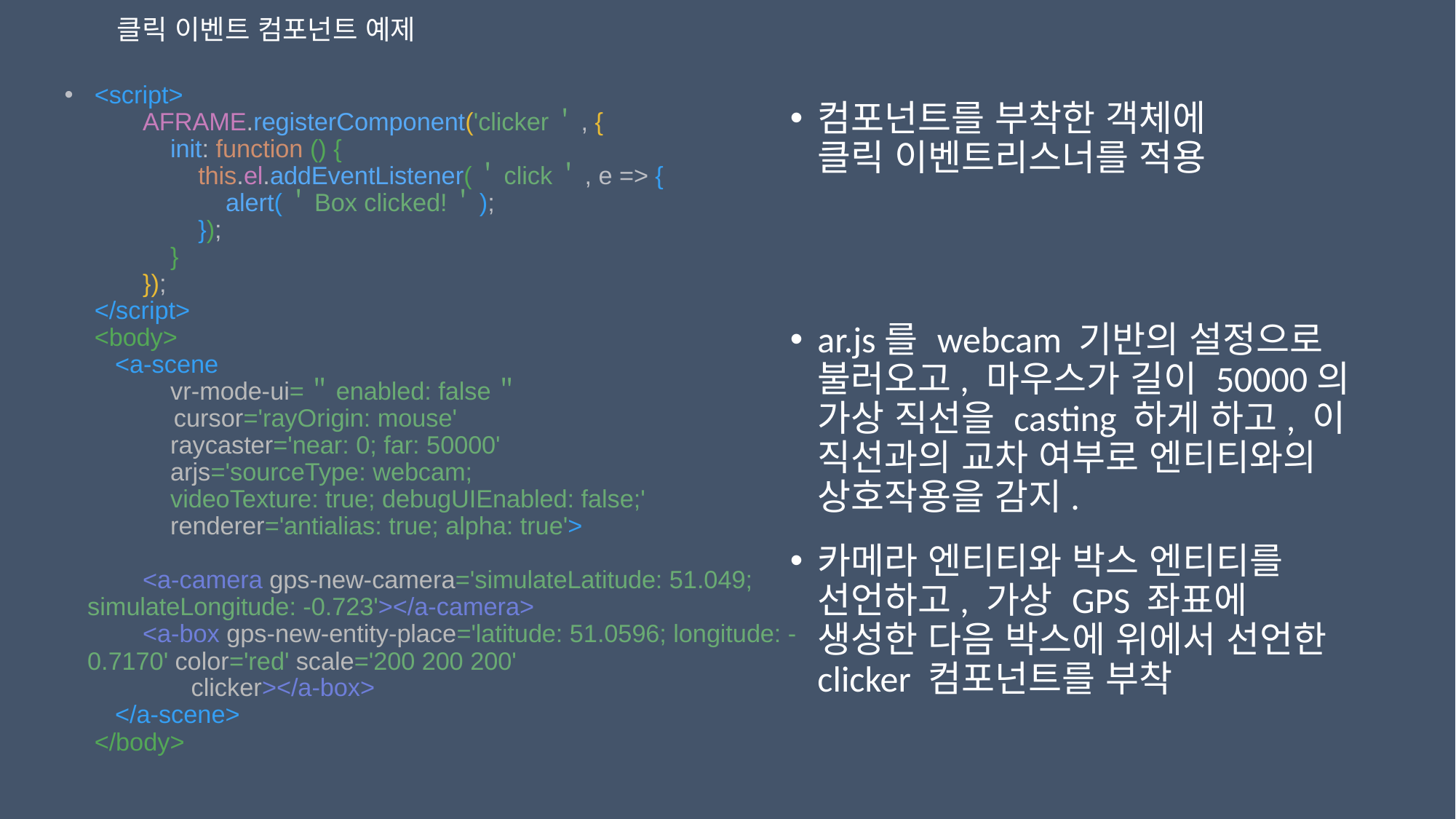

클릭 이벤트 컴포넌트 예제
 <script>
        AFRAME.registerComponent('clicker＇, {
            init: function () {
                this.el.addEventListener(＇click＇, e => {
                    alert(＇Box clicked!＇);
                });
            }
        });
 </script>
 <body>
    <a-scene
            vr-mode-ui=＂enabled: false＂
            cursor='rayOrigin: mouse'
            raycaster='near: 0; far: 50000'
            arjs='sourceType: webcam;
            videoTexture: true; debugUIEnabled: false;'
            renderer='antialias: true; alpha: true'>
        <a-camera gps-new-camera='simulateLatitude: 51.049; simulateLongitude: -0.723'></a-camera>
        <a-box gps-new-entity-place='latitude: 51.0596; longitude: -0.7170' color='red' scale='200 200 200'
               clicker></a-box>
    </a-scene>
 </body>
컴포넌트를 부착한 객체에 클릭 이벤트리스너를 적용
ar.js를 webcam 기반의 설정으로 불러오고, 마우스가 길이 50000의 가상 직선을 casting 하게 하고, 이 직선과의 교차 여부로 엔티티와의 상호작용을 감지.
카메라 엔티티와 박스 엔티티를 선언하고, 가상 GPS 좌표에 생성한 다음 박스에 위에서 선언한 clicker 컴포넌트를 부착